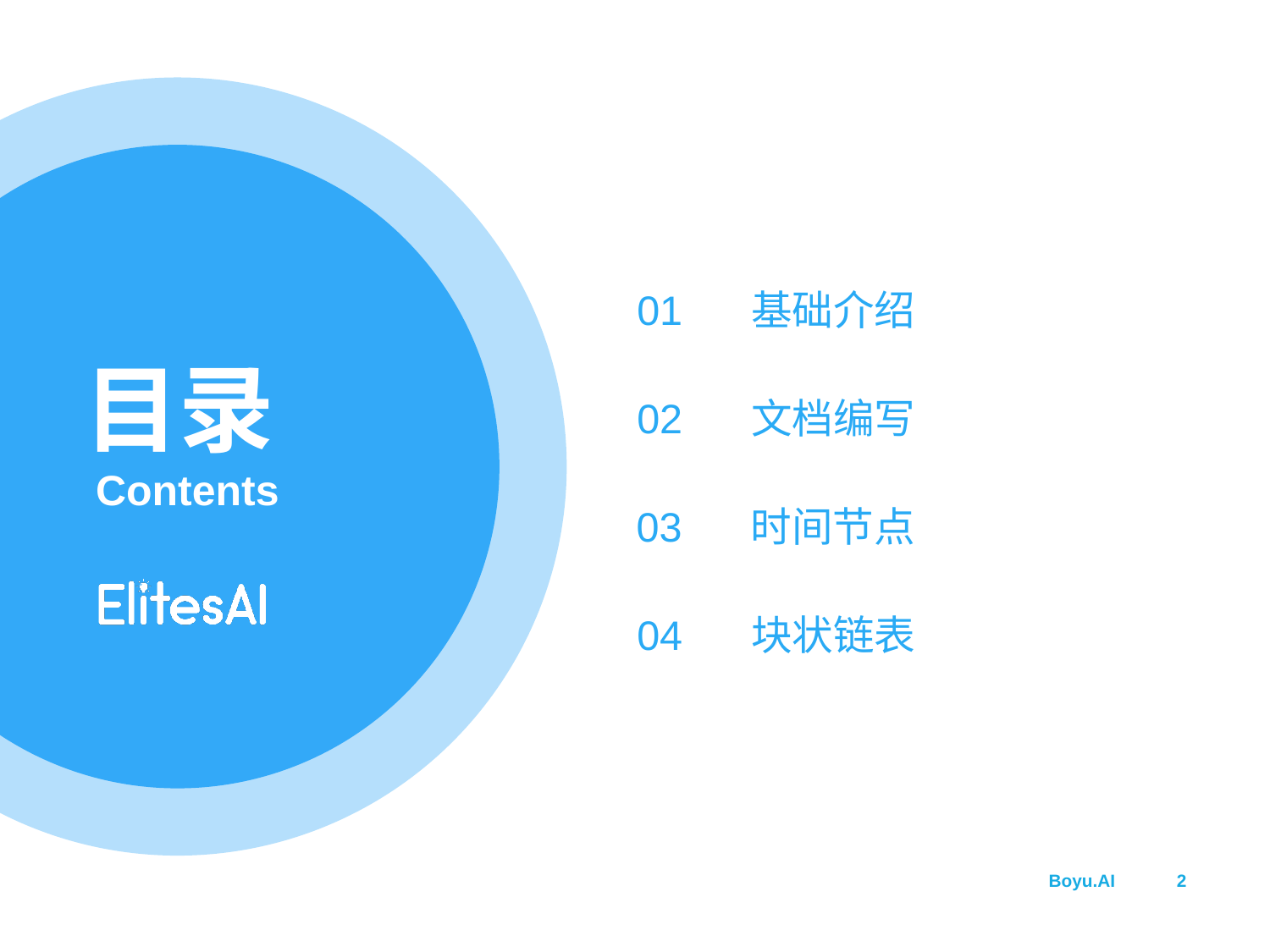

01
基础介绍
02
文档编写
03
时间节点
04
块状链表